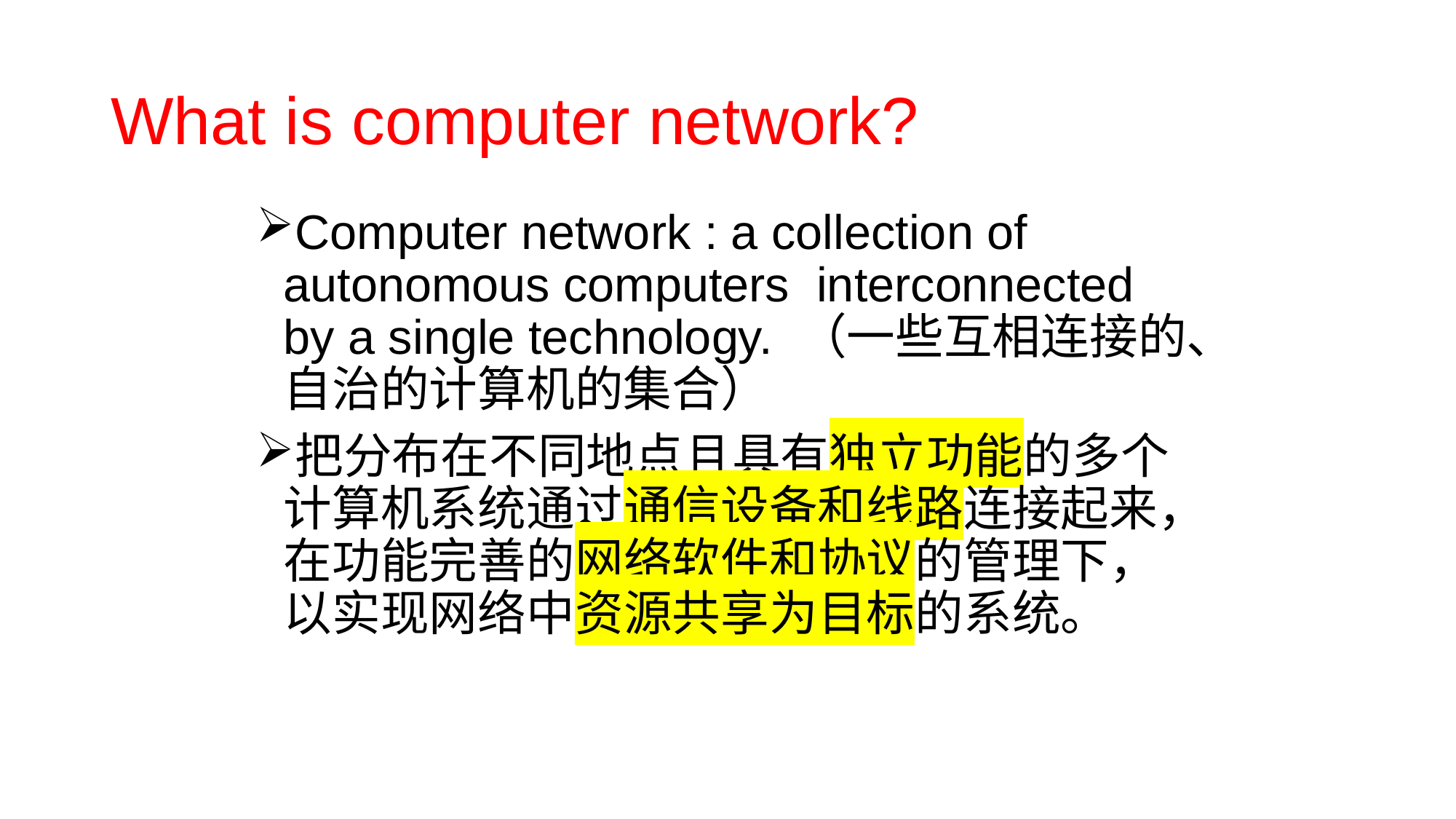

# What is computer network?
Computer network : a collection of autonomous computers  interconnected by a single technology. （一些互相连接的、自治的计算机的集合）
把分布在不同地点且具有独立功能的多个计算机系统通过通信设备和线路连接起来，在功能完善的网络软件和协议的管理下，以实现网络中资源共享为目标的系统。